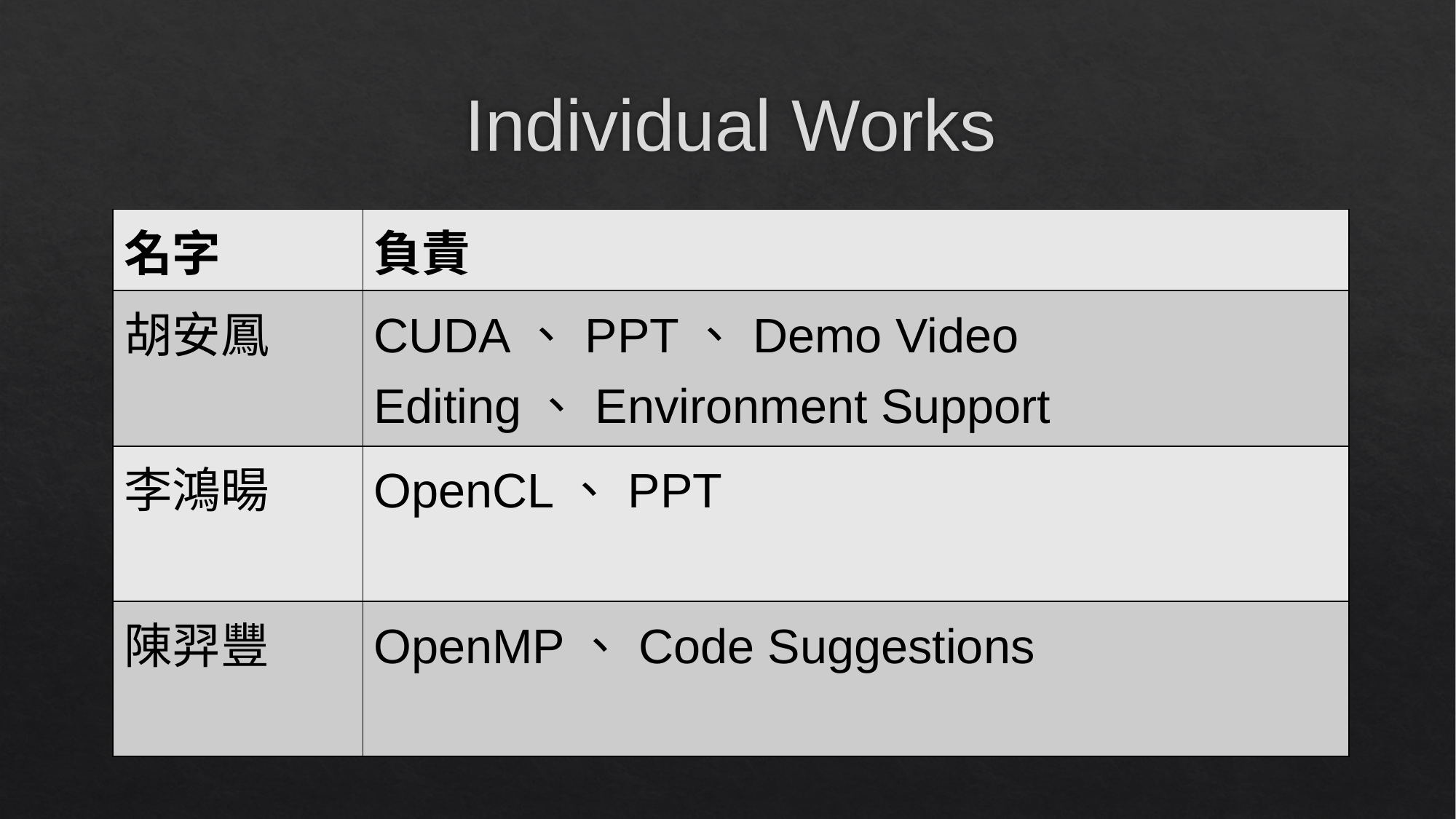

# Individual Works
| 名字 | 負責 |
| --- | --- |
| 胡安鳳 | CUDA、PPT、Demo Video Editing、Environment Support |
| 李鴻暘 | OpenCL、PPT |
| 陳羿豐 | OpenMP、Code Suggestions |